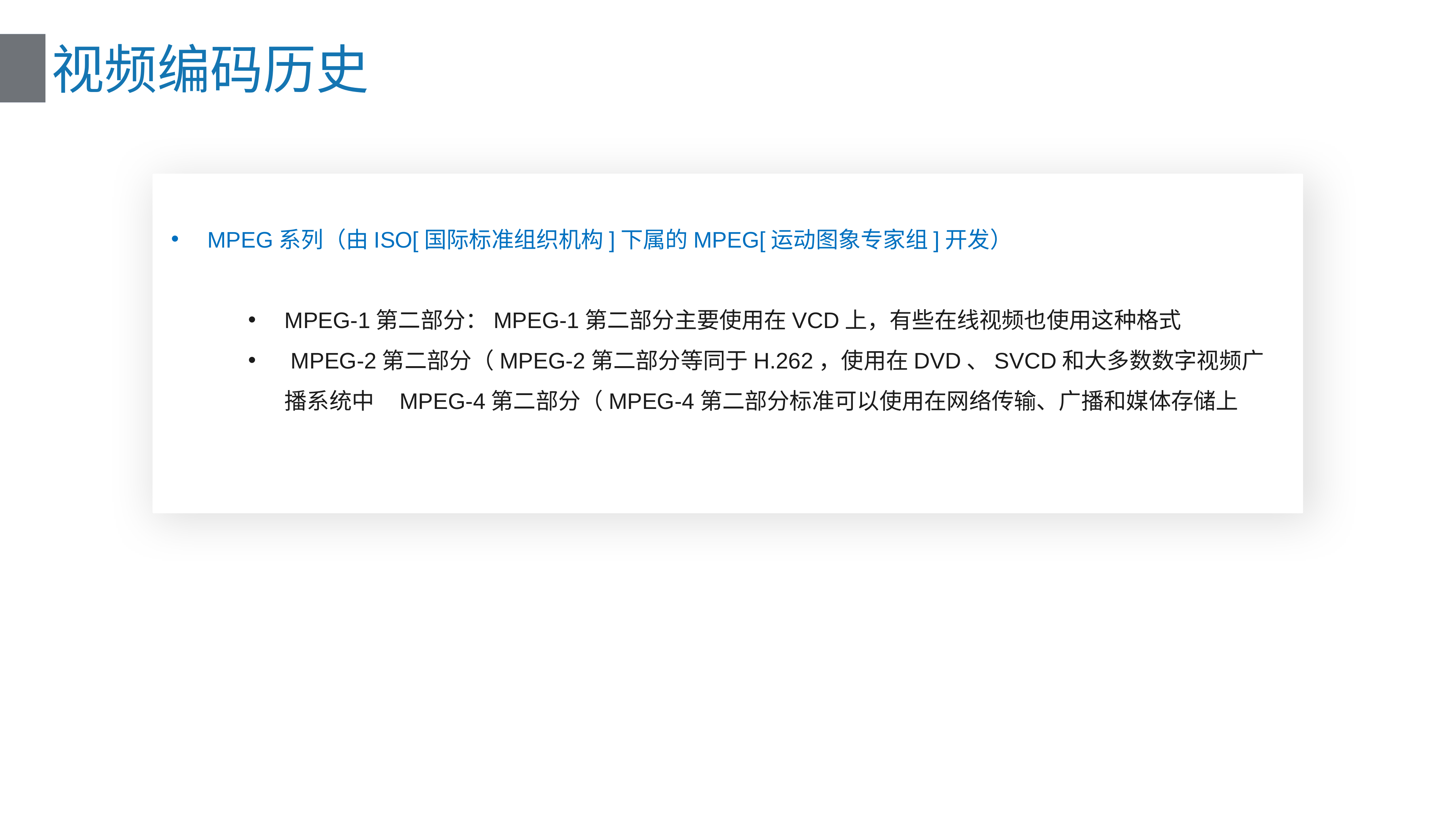

# 视频编码历史

MPEG系列（由ISO[国际标准组织机构]下属的MPEG[运动图象专家组]开发）

MPEG-1第二部分：MPEG-1第二部分主要使用在VCD上，有些在线视频也使用这种格式
 MPEG-2第二部分（MPEG-2第二部分等同于H.262，使用在DVD、SVCD和大多数数字视频广播系统中    MPEG-4第二部分（MPEG-4第二部分标准可以使用在网络传输、广播和媒体存储上